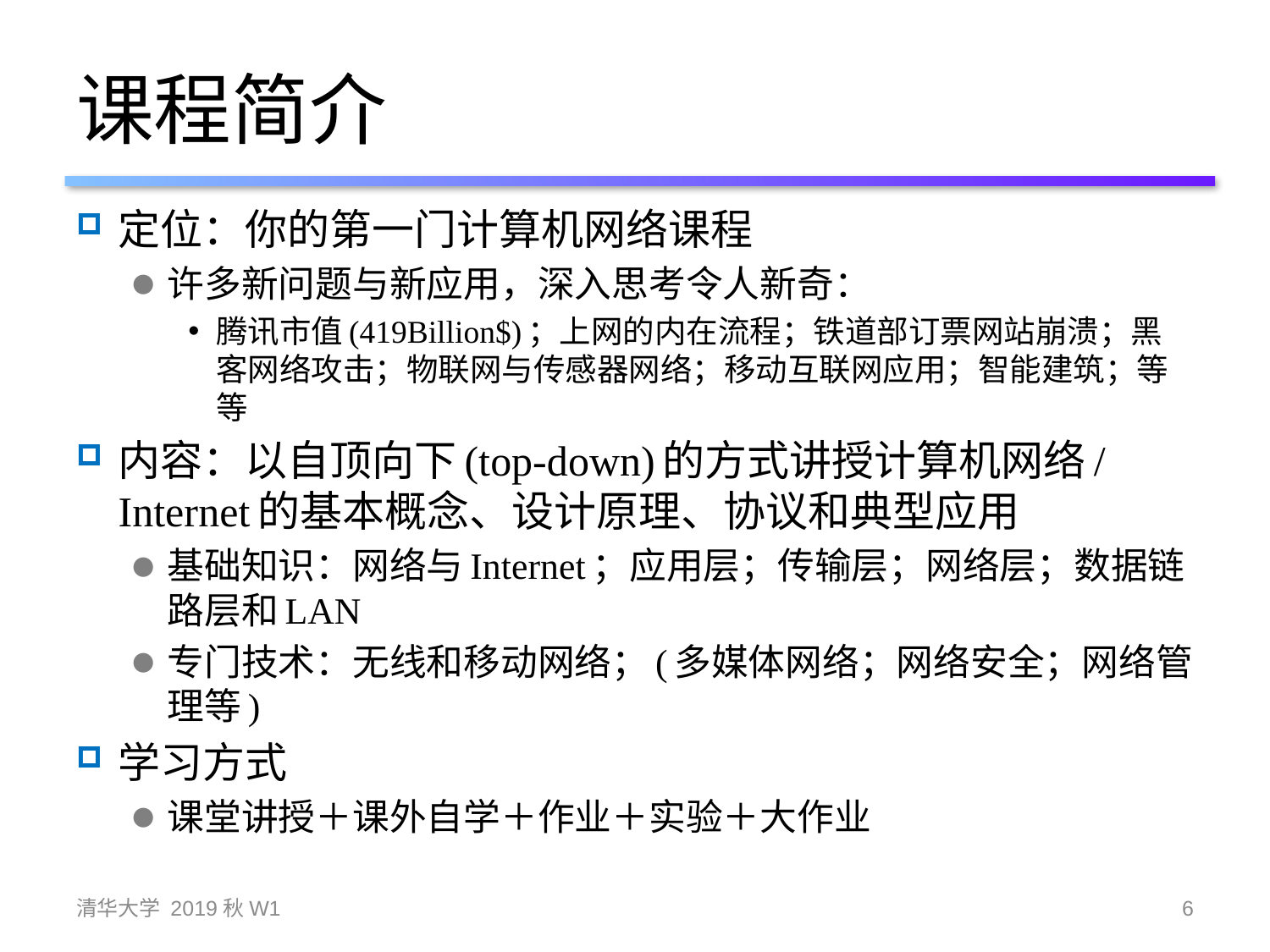

# 课程简介
定位：你的第一门计算机网络课程
许多新问题与新应用，深入思考令人新奇：
腾讯市值(419Billion$)；上网的内在流程；铁道部订票网站崩溃；黑客网络攻击；物联网与传感器网络；移动互联网应用；智能建筑；等等
内容：以自顶向下(top-down)的方式讲授计算机网络/Internet的基本概念、设计原理、协议和典型应用
基础知识：网络与Internet；应用层；传输层；网络层；数据链路层和LAN
专门技术：无线和移动网络；(多媒体网络；网络安全；网络管理等)
学习方式
课堂讲授＋课外自学＋作业＋实验＋大作业
清华大学 2019秋W1
6